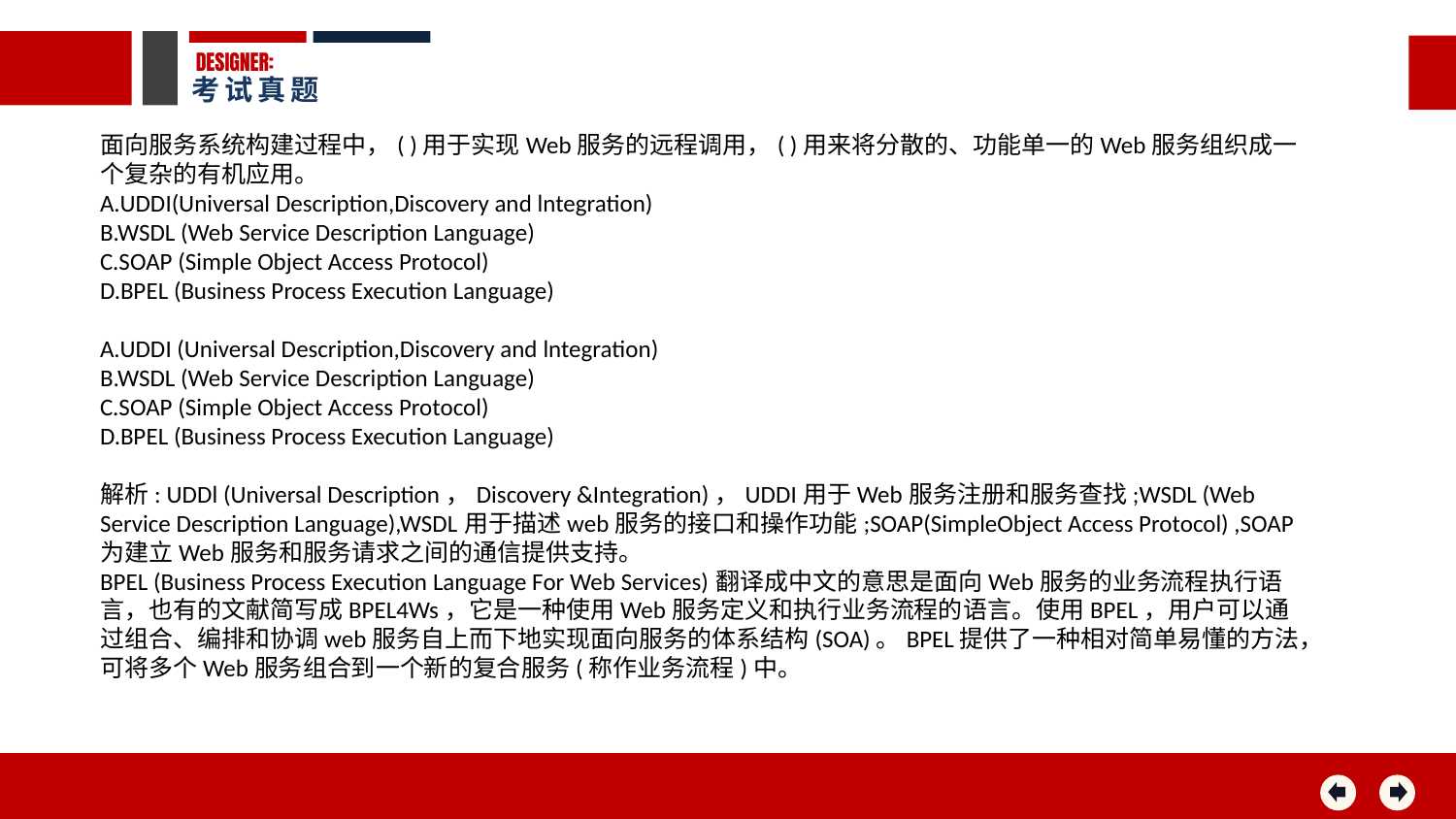

DESIGNER:
考试真题
面向服务系统构建过程中，( )用于实现Web服务的远程调用，( )用来将分散的、功能单一的Web服务组织成一个复杂的有机应用。
A.UDDI(Universal Description,Discovery and lntegration)
B.WSDL (Web Service Description Language)
C.SOAP (Simple Object Access Protocol)
D.BPEL (Business Process Execution Language)

A.UDDI (Universal Description,Discovery and lntegration)
B.WSDL (Web Service Description Language)
C.SOAP (Simple Object Access Protocol)
D.BPEL (Business Process Execution Language)

解析: UDDl (Universal Description，Discovery &Integration)，UDDI用于Web服务注册和服务查找;WSDL (Web Service Description Language),WSDL用于描述web服务的接口和操作功能;SOAP(SimpleObject Access Protocol) ,SOAP为建立Web服务和服务请求之间的通信提供支持。
BPEL (Business Process Execution Language For Web Services)翻译成中文的意思是面向Web服务的业务流程执行语言，也有的文献简写成BPEL4Ws，它是一种使用Web服务定义和执行业务流程的语言。使用BPEL，用户可以通过组合、编排和协调web服务自上而下地实现面向服务的体系结构(SOA)。BPEL提供了一种相对简单易懂的方法，可将多个Web服务组合到一个新的复合服务(称作业务流程)中。